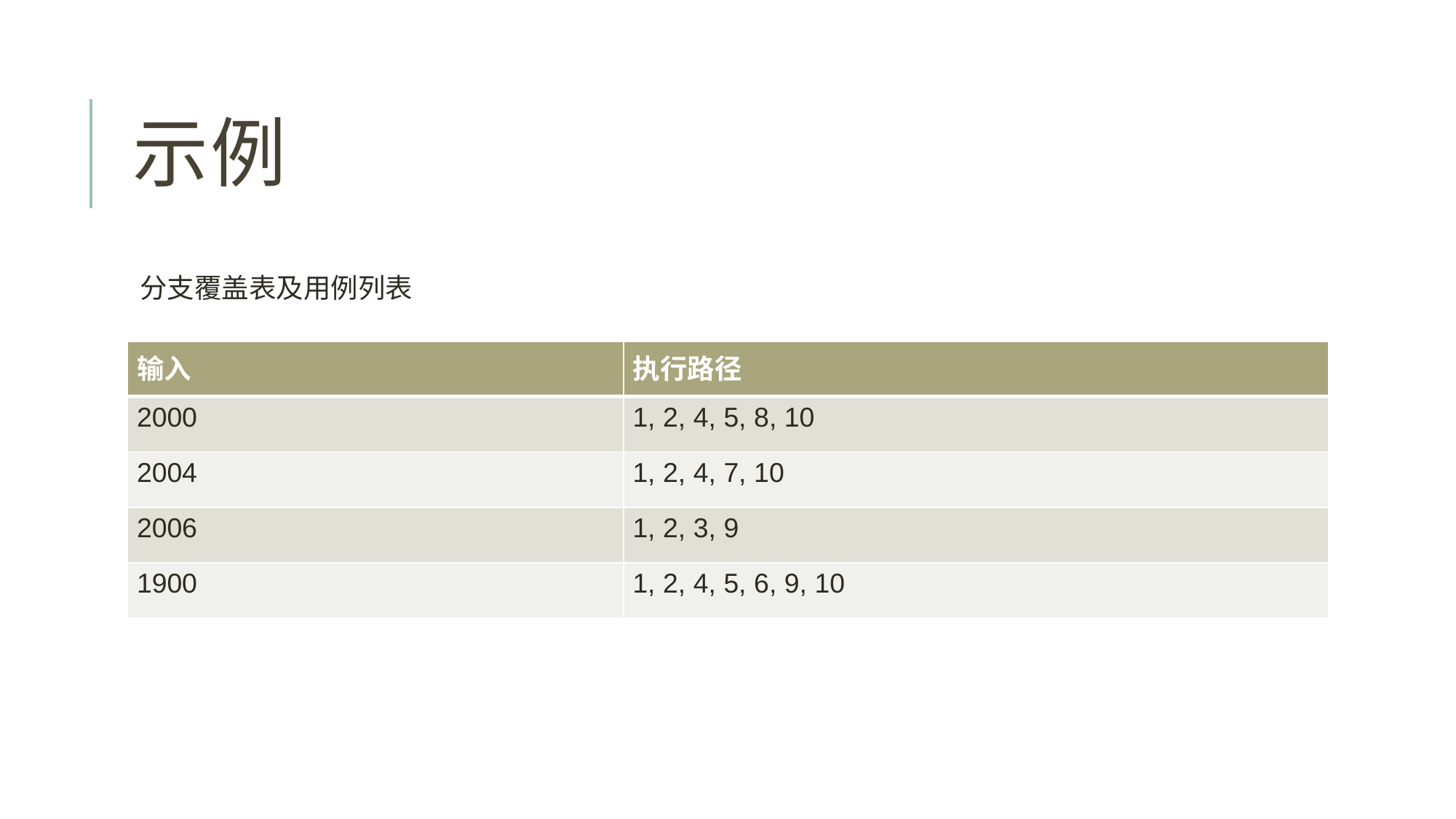

# 示例
分支覆盖表及用例列表
| 输入 | 执行路径 |
| --- | --- |
| 2000 | 1, 2, 4, 5, 8, 10 |
| 2004 | 1, 2, 4, 7, 10 |
| 2006 | 1, 2, 3, 9 |
| 1900 | 1, 2, 4, 5, 6, 9, 10 |